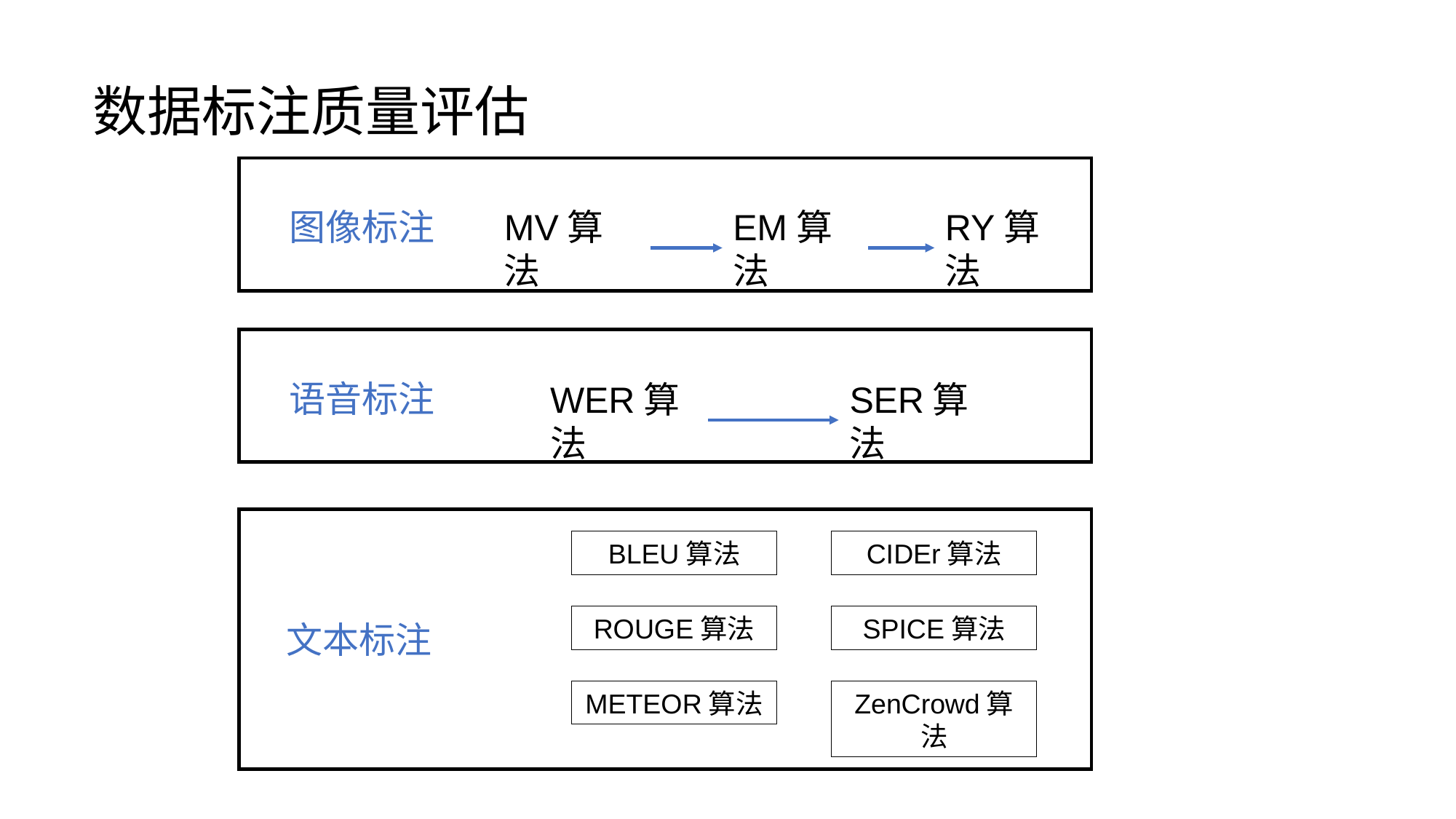

# 数据标注质量评估

MV算法
RY算法
EM算法
图像标注

语音标注
WER算法
SER算法

BLEU算法
CIDEr算法
ROUGE算法
SPICE算法
文本标注
METEOR算法
ZenCrowd算法